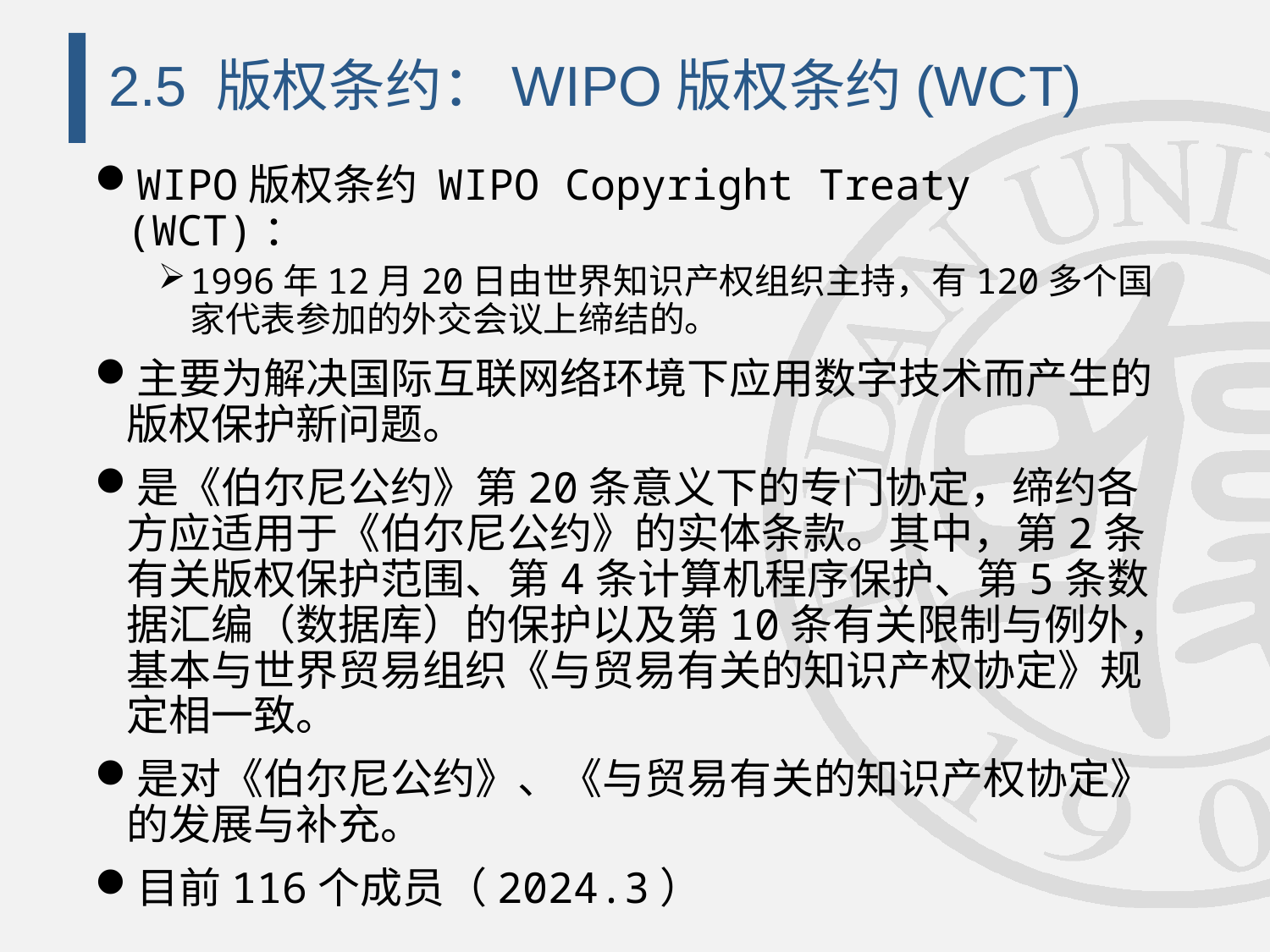

# 2.5 版权条约：WIPO版权条约(WCT)
WIPO版权条约 WIPO Copyright Treaty (WCT)：
1996年12月20日由世界知识产权组织主持，有120多个国家代表参加的外交会议上缔结的。
主要为解决国际互联网络环境下应用数字技术而产生的版权保护新问题。
是《伯尔尼公约》第20条意义下的专门协定，缔约各方应适用于《伯尔尼公约》的实体条款。其中，第2条有关版权保护范围、第4条计算机程序保护、第5条数据汇编（数据库）的保护以及第10条有关限制与例外，基本与世界贸易组织《与贸易有关的知识产权协定》规定相一致。
是对《伯尔尼公约》、《与贸易有关的知识产权协定》的发展与补充。
目前116个成员（2024.3）